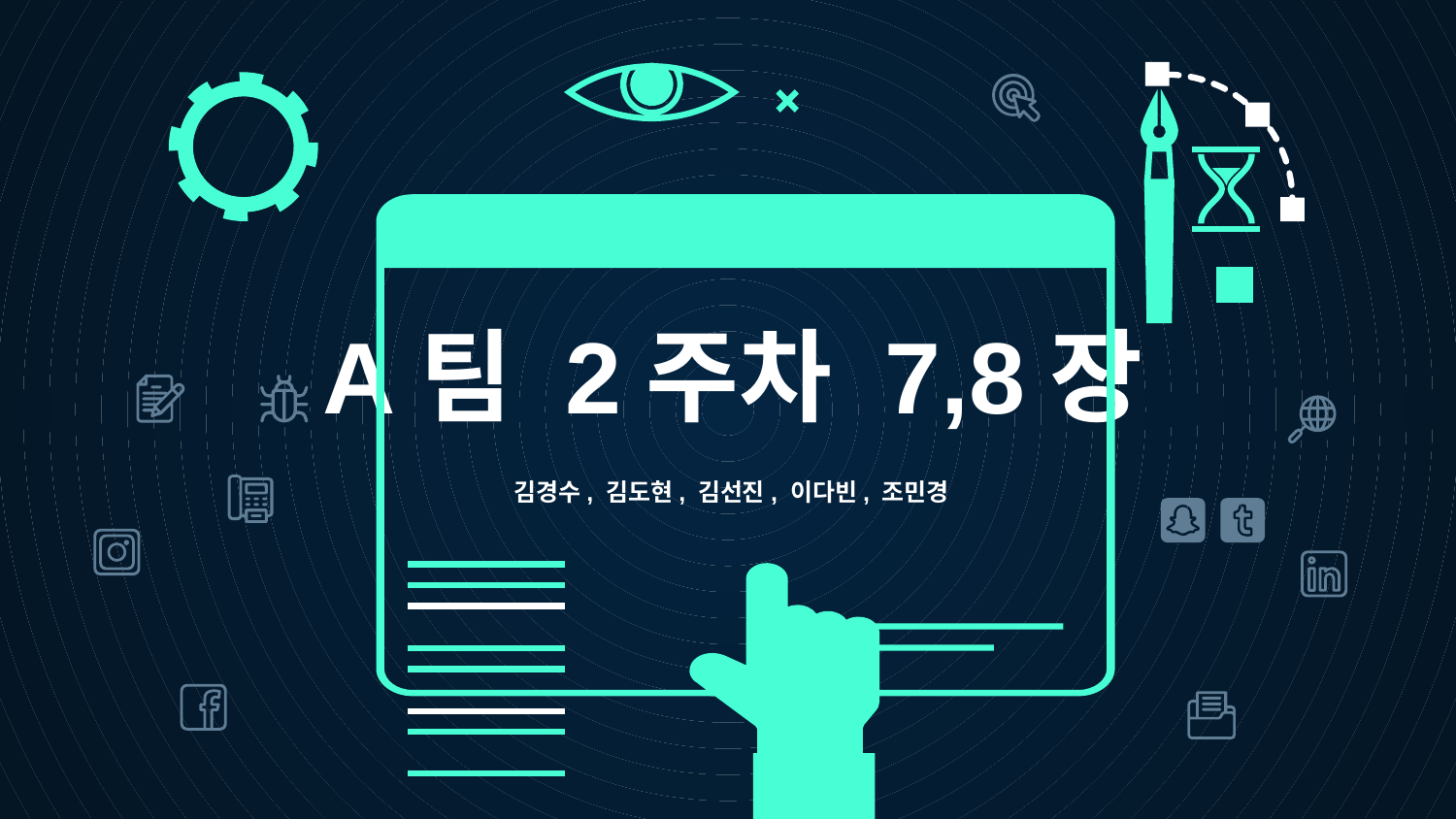

# A팀 2주차 7,8장

김경수, 김도현, 김선진, 이다빈, 조민경